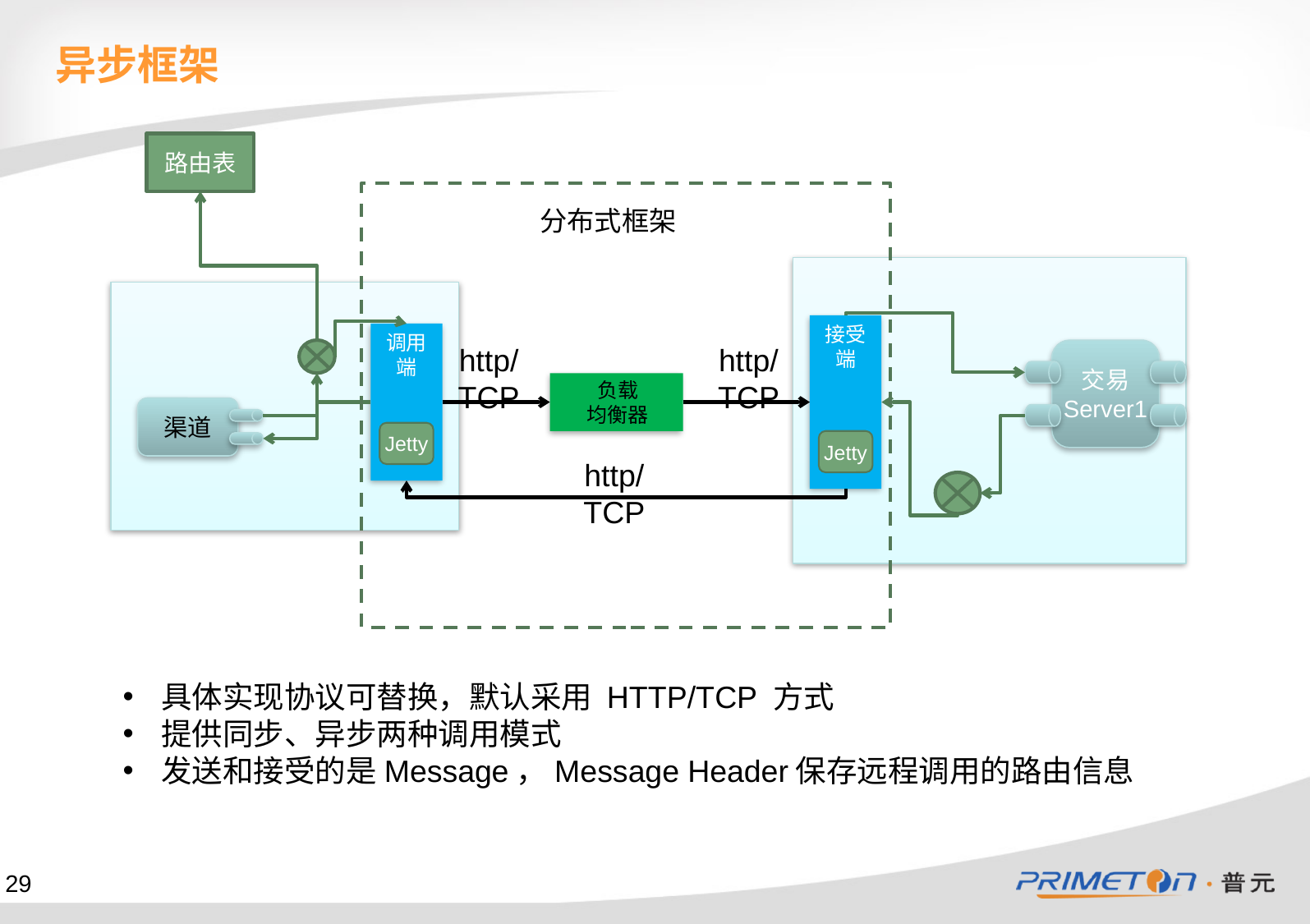

异步框架
路由表

分布式框架

接受端
调用端

交易
Server1

http/TCP
http/TCP

负载
均衡器
渠道

Jetty
Jetty
http/TCP

具体实现协议可替换，默认采用 HTTP/TCP 方式
提供同步、异步两种调用模式
发送和接受的是Message，Message Header保存远程调用的路由信息
29